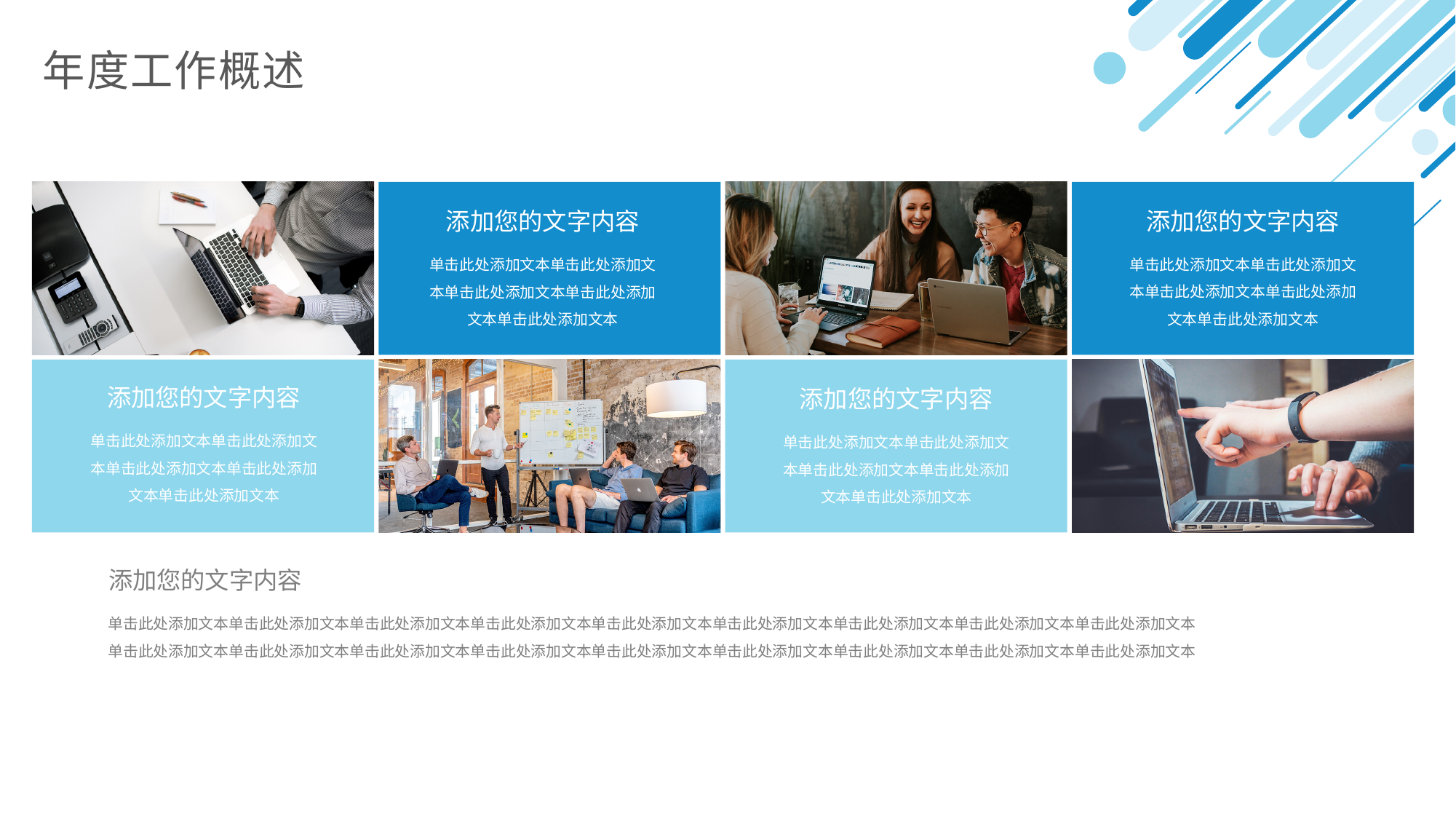

年度工作概述

添加您的文字内容
单击此处添加文本单击此处添加文本单击此处添加文本单击此处添加文本单击此处添加文本
添加您的文字内容
单击此处添加文本单击此处添加文本单击此处添加文本单击此处添加文本单击此处添加文本

添加您的文字内容
单击此处添加文本单击此处添加文本单击此处添加文本单击此处添加文本单击此处添加文本
添加您的文字内容
单击此处添加文本单击此处添加文本单击此处添加文本单击此处添加文本单击此处添加文本
添加您的文字内容
单击此处添加文本单击此处添加文本单击此处添加文本单击此处添加文本单击此处添加文本单击此处添加文本单击此处添加文本单击此处添加文本单击此处添加文本单击此处添加文本单击此处添加文本单击此处添加文本单击此处添加文本单击此处添加文本单击此处添加文本单击此处添加文本单击此处添加文本单击此处添加文本